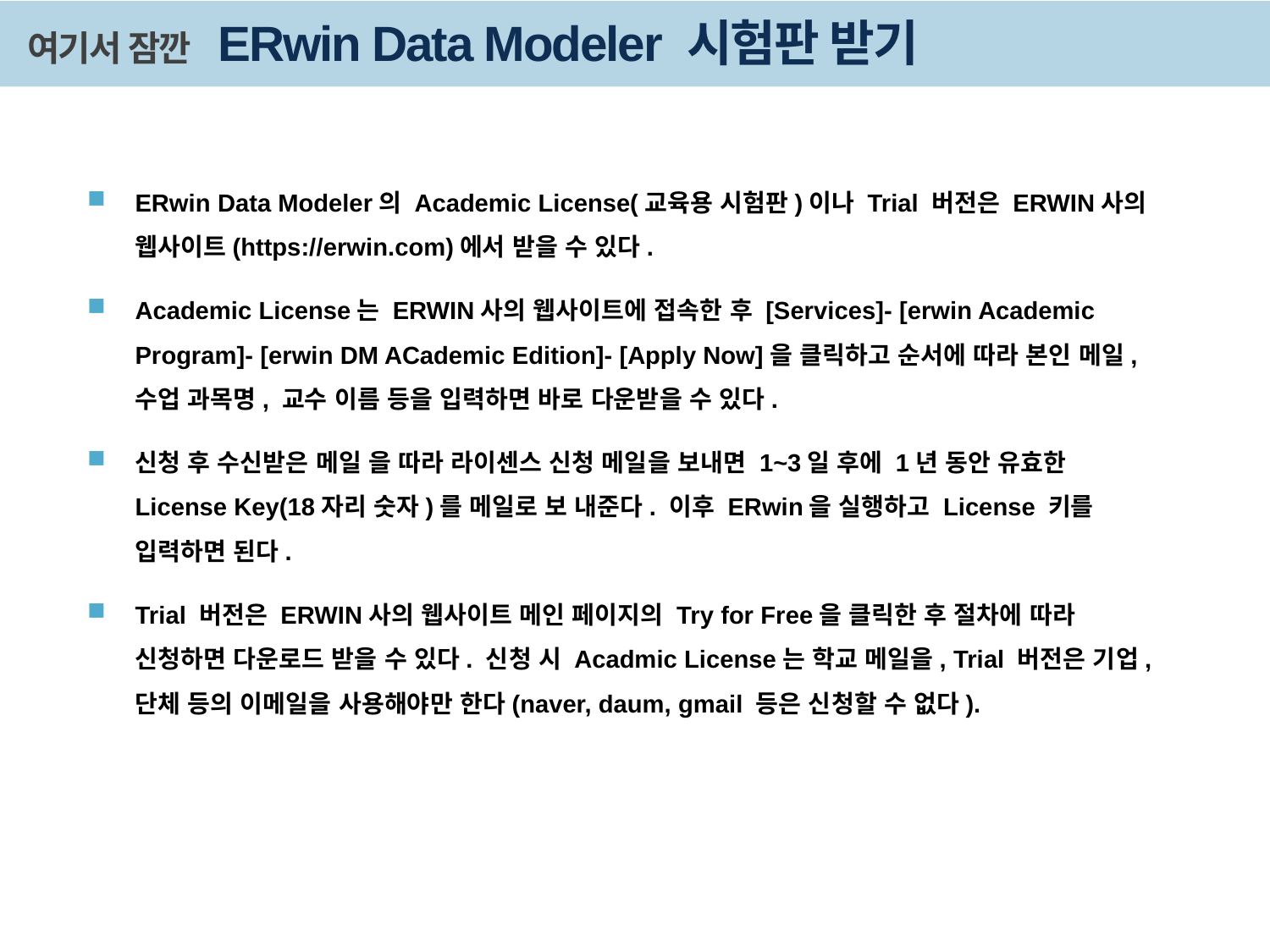

# 여기서 잠깐  ERwin Data Modeler 시험판 받기
ERwin Data Modeler의 Academic License(교육용 시험판)이나 Trial 버전은 ERWIN사의 웹사이트(https://erwin.com)에서 받을 수 있다.

Academic License는 ERWIN사의 웹사이트에 접속한 후 [Services]- [erwin Academic Program]- [erwin DM ACademic Edition]- [Apply Now]을 클릭하고 순서에 따라 본인 메일, 수업 과목명, 교수 이름 등을 입력하면 바로 다운받을 수 있다.

신청 후 수신받은 메일 을 따라 라이센스 신청 메일을 보내면 1~3일 후에 1년 동안 유효한 License Key(18자리 숫자)를 메일로 보 내준다. 이후 ERwin을 실행하고 License 키를 입력하면 된다.

Trial 버전은 ERWIN사의 웹사이트 메인 페이지의 Try for Free을 클릭한 후 절차에 따라 신청하면 다운로드 받을 수 있다. 신청 시 Acadmic License는 학교 메일을, Trial 버전은 기업, 단체 등의 이메일을 사용해야만 한다(naver, daum, gmail 등은 신청할 수 없다).